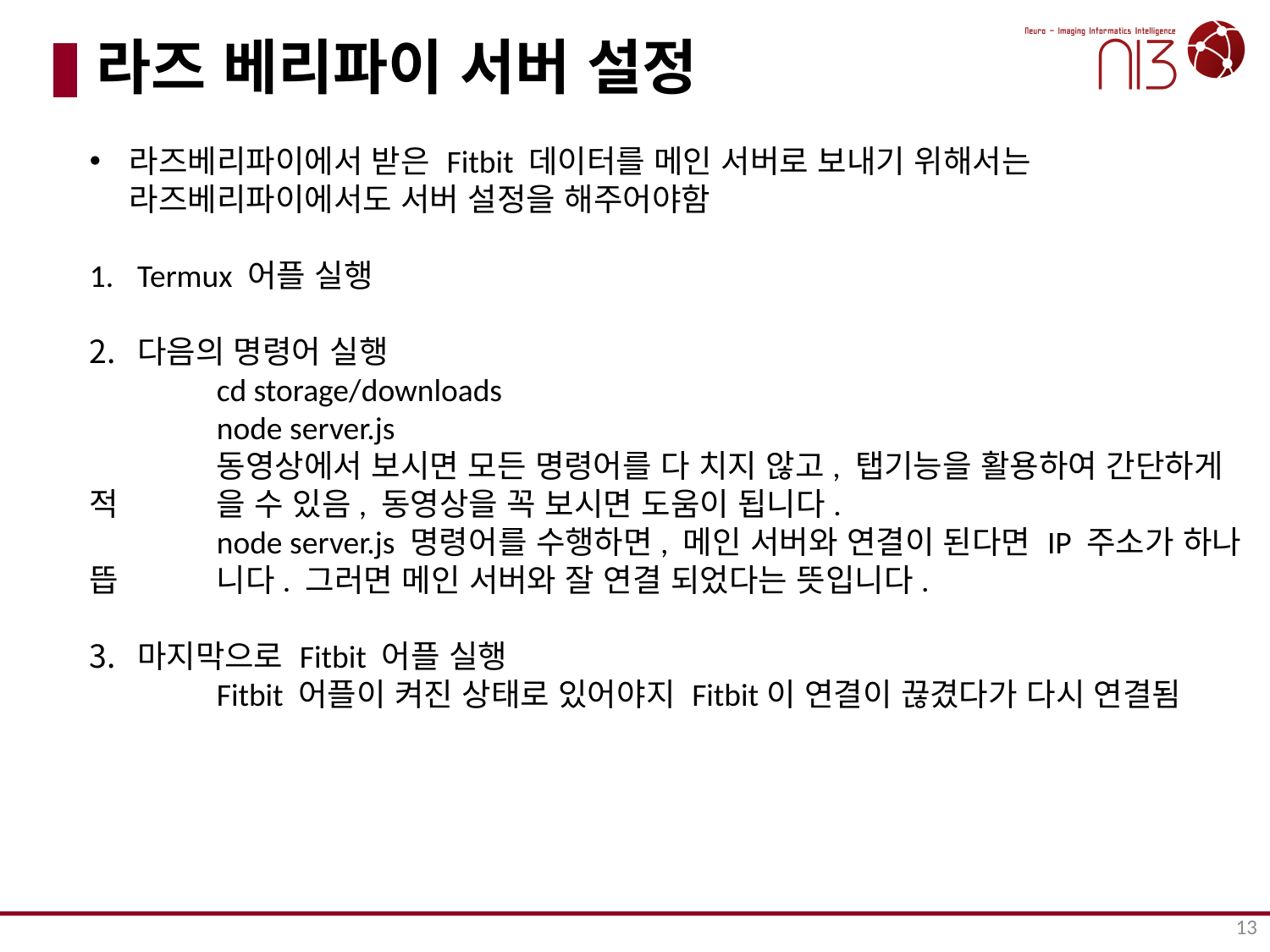

# 라즈	베리파이 서버 설정
라즈베리파이에서 받은 Fitbit 데이터를 메인 서버로 보내기 위해서는 라즈베리파이에서도 서버 설정을 해주어야함

Termux 어플 실행

다음의 명령어 실행
	cd storage/downloads
	node server.js
	동영상에서 보시면 모든 명령어를 다 치지 않고, 탭기능을 활용하여 간단하게 적	을 수 있음, 동영상을 꼭 보시면 도움이 됩니다.
	node server.js 명령어를 수행하면, 메인 서버와 연결이 된다면 IP 주소가 하나 뜹	니다. 그러면 메인 서버와 잘 연결 되었다는 뜻입니다.

마지막으로 Fitbit 어플 실행
	Fitbit 어플이 켜진 상태로 있어야지 Fitbit이 연결이 끊겼다가 다시 연결됨
13